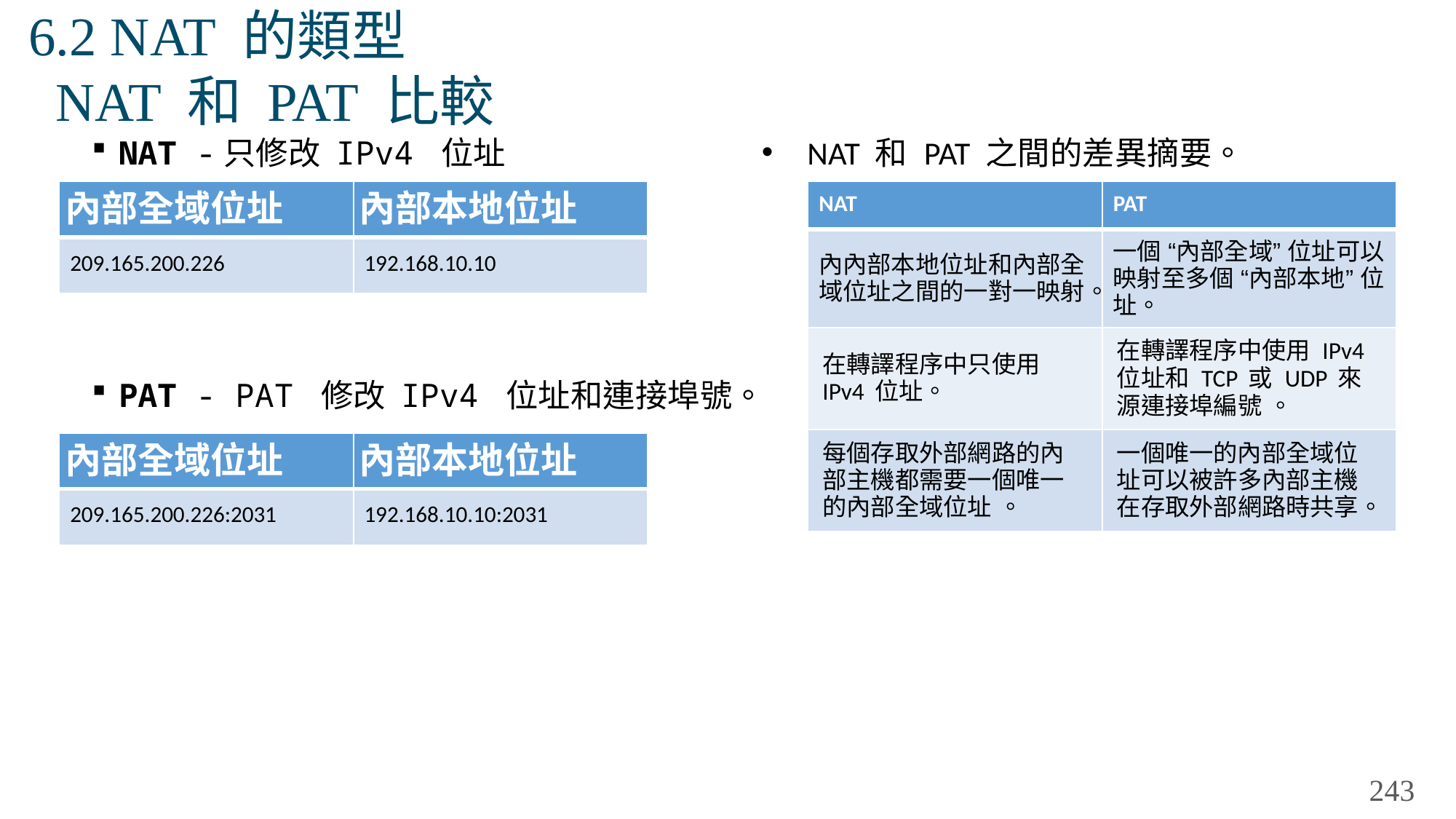

# 6.2 NAT 的類型 NAT 和 PAT 比較
NAT -只修改 IPv4 位址

PAT - PAT 修改 IPv4 位址和連接埠號。
NAT 和 PAT 之間的差異摘要。

| 內部全域位址 | 內部本地位址 |
| --- | --- |
| 209.165.200.226 | 192.168.10.10 |
| NAT | PAT |
| --- | --- |
| 內內部本地位址和內部全域位址之間的一對一映射。 | 一個 “內部全域” 位址可以映射至多個 “內部本地” 位址。 |
| 在轉譯程序中只使用 IPv4 位址。 | 在轉譯程序中使用 IPv4 位址和 TCP 或 UDP 來源連接埠編號 。 |
| 每個存取外部網路的內部主機都需要一個唯一的內部全域位址 。 | 一個唯一的內部全域位址可以被許多內部主機 在存取外部網路時共享。 |
| 內部全域位址 | 內部本地位址 |
| --- | --- |
| 209.165.200.226:2031 | 192.168.10.10:2031 |
243